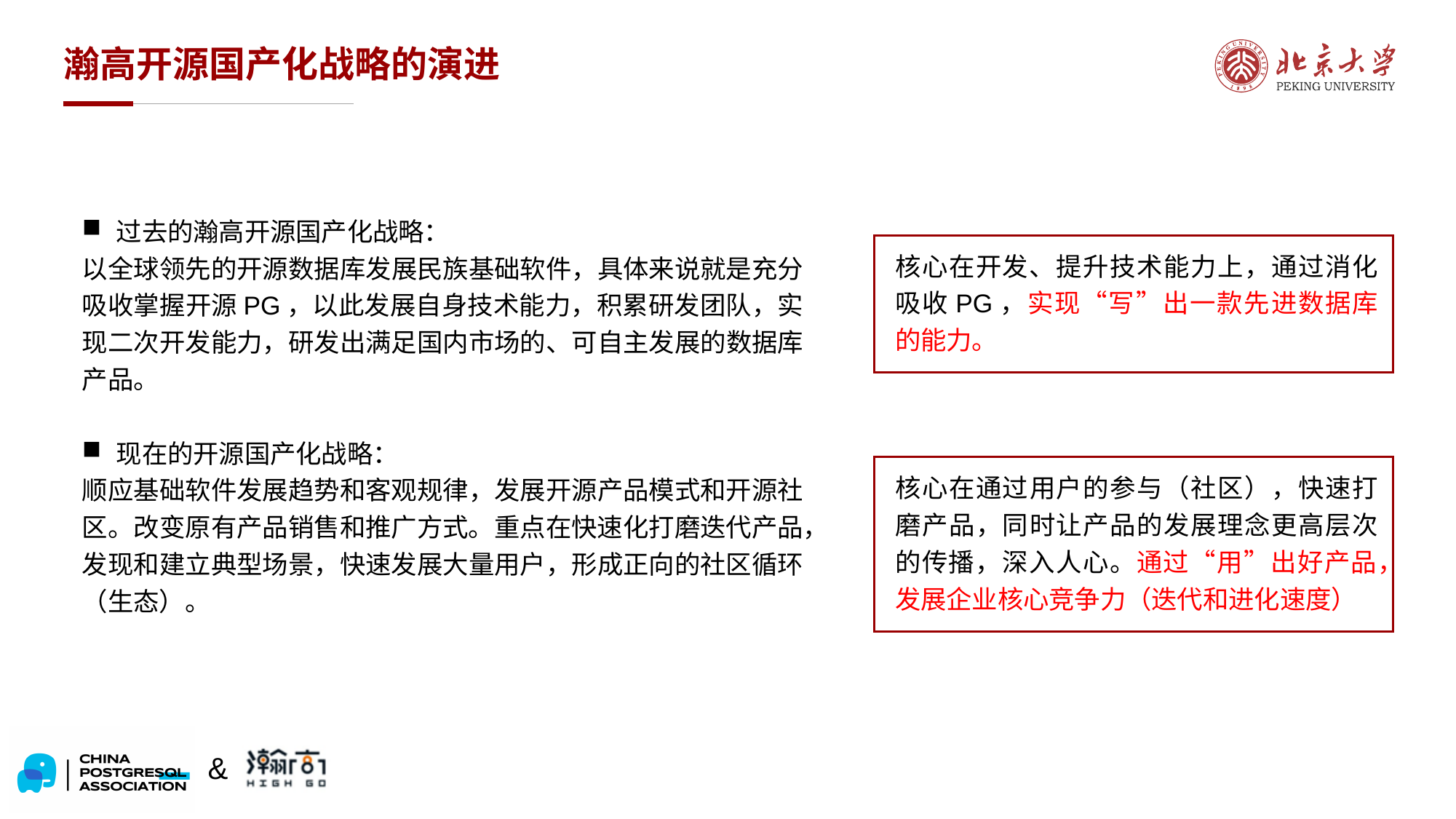

# 瀚高开源国产化战略的演进
过去的瀚高开源国产化战略：
以全球领先的开源数据库发展民族基础软件，具体来说就是充分吸收掌握开源PG，以此发展自身技术能力，积累研发团队，实现二次开发能力，研发出满足国内市场的、可自主发展的数据库产品。

现在的开源国产化战略：
顺应基础软件发展趋势和客观规律，发展开源产品模式和开源社区。改变原有产品销售和推广方式。重点在快速化打磨迭代产品，发现和建立典型场景，快速发展大量用户，形成正向的社区循环（生态）。

核心在开发、提升技术能力上，通过消化吸收PG，实现“写”出一款先进数据库的能力。

核心在通过用户的参与（社区），快速打磨产品，同时让产品的发展理念更高层次的传播，深入人心。通过“用”出好产品，发展企业核心竞争力（迭代和进化速度）